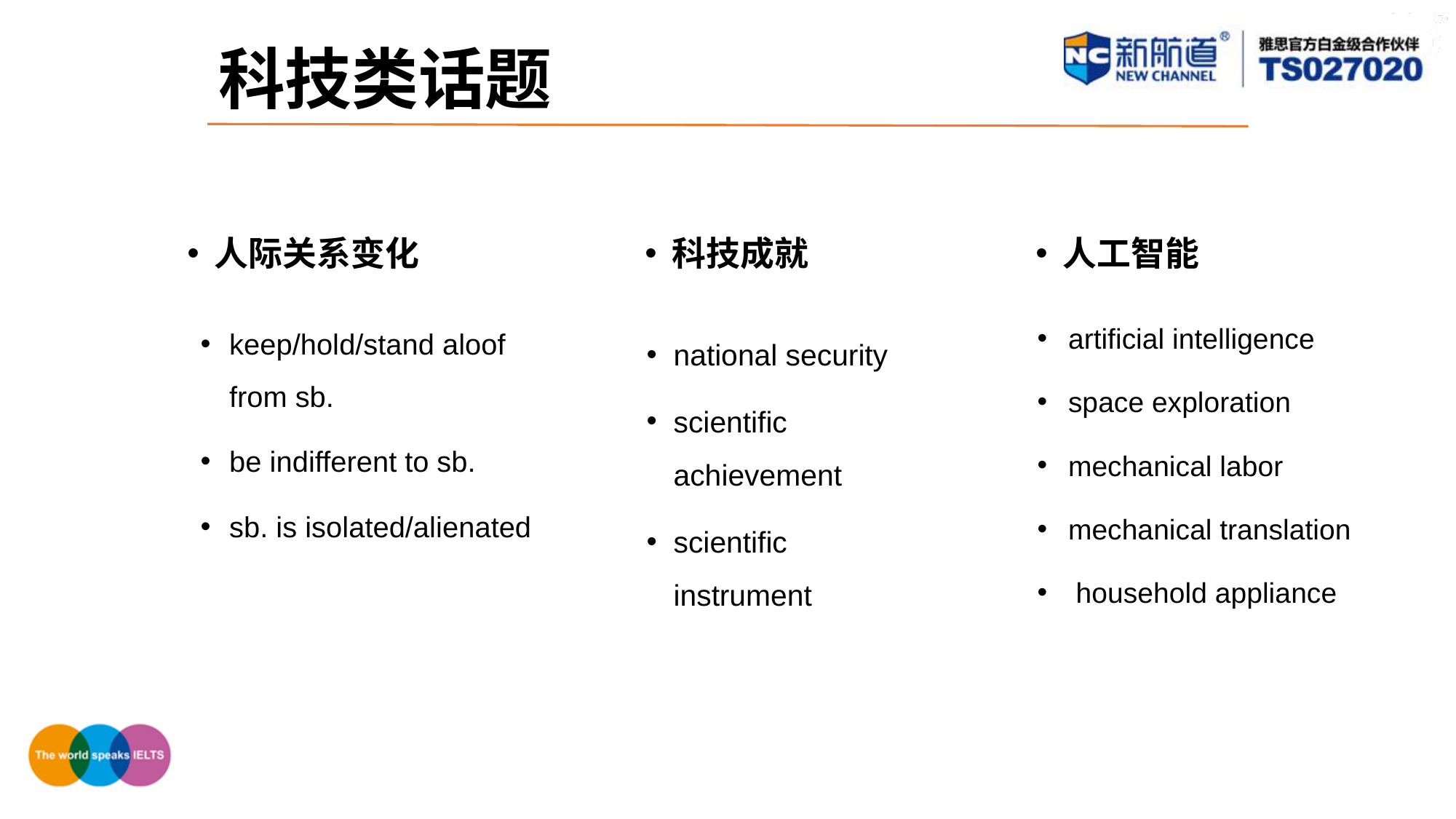

科技类话题
人际关系变化
科技成就
人工智能
artificial intelligence
space exploration
mechanical labor
mechanical translation
 household appliance

keep/hold/stand aloof from sb.
be indifferent to sb.
sb. is isolated/alienated

national security
scientific achievement
scientific instrument